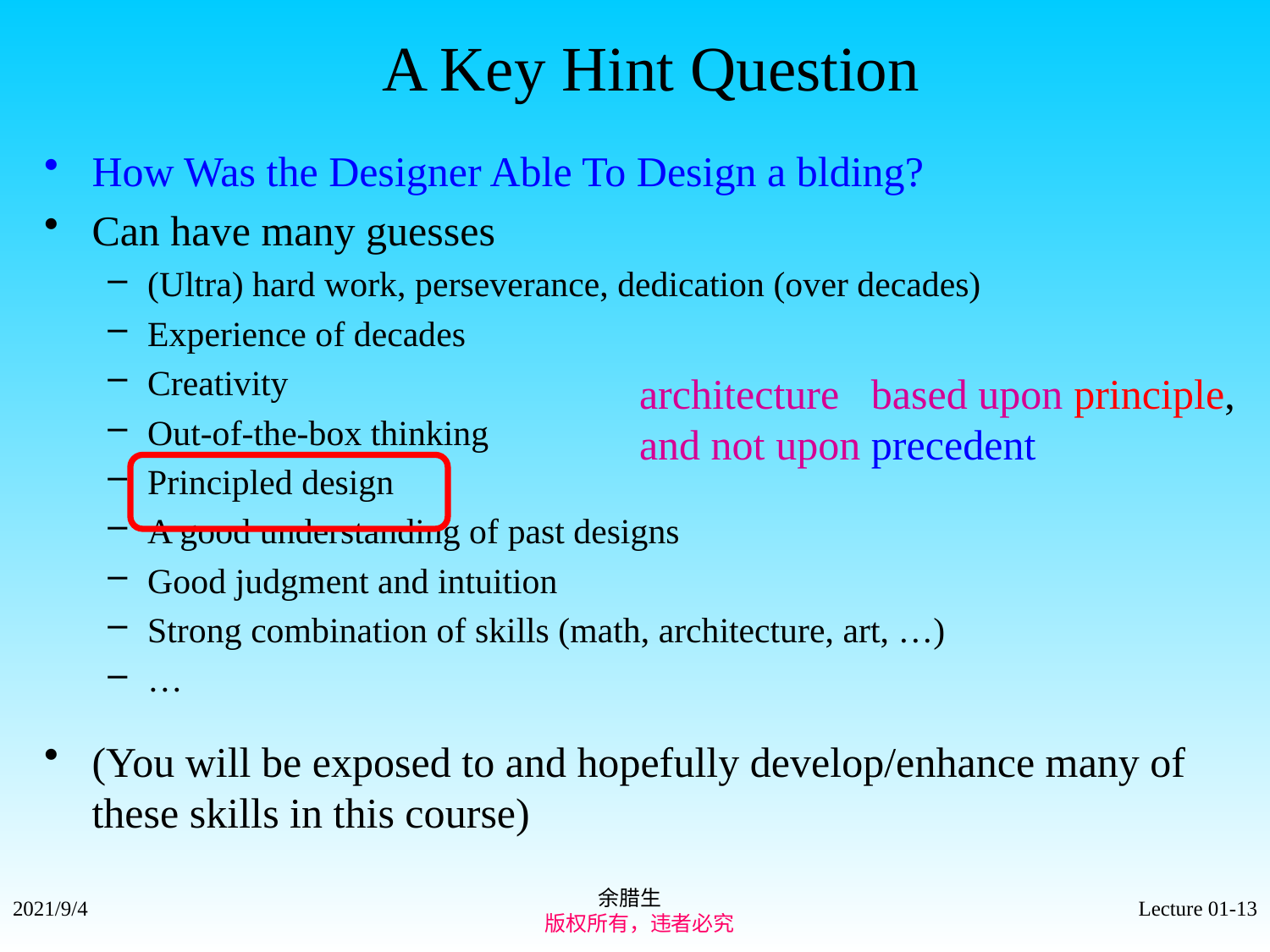

A Key Hint Question
How Was the Designer Able To Design a blding?
Can have many guesses
(Ultra) hard work, perseverance, dedication (over decades)
Experience of decades
Creativity
Out-of-the-box thinking
Principled design
A good understanding of past designs
Good judgment and intuition
Strong combination of skills (math, architecture, art, …)
…

(You will be exposed to and hopefully develop/enhance many of these skills in this course)

architecture   based upon principle, and not upon precedent
余腊生
 版权所有，违者必究
2021/9/4
Lecture 01-13